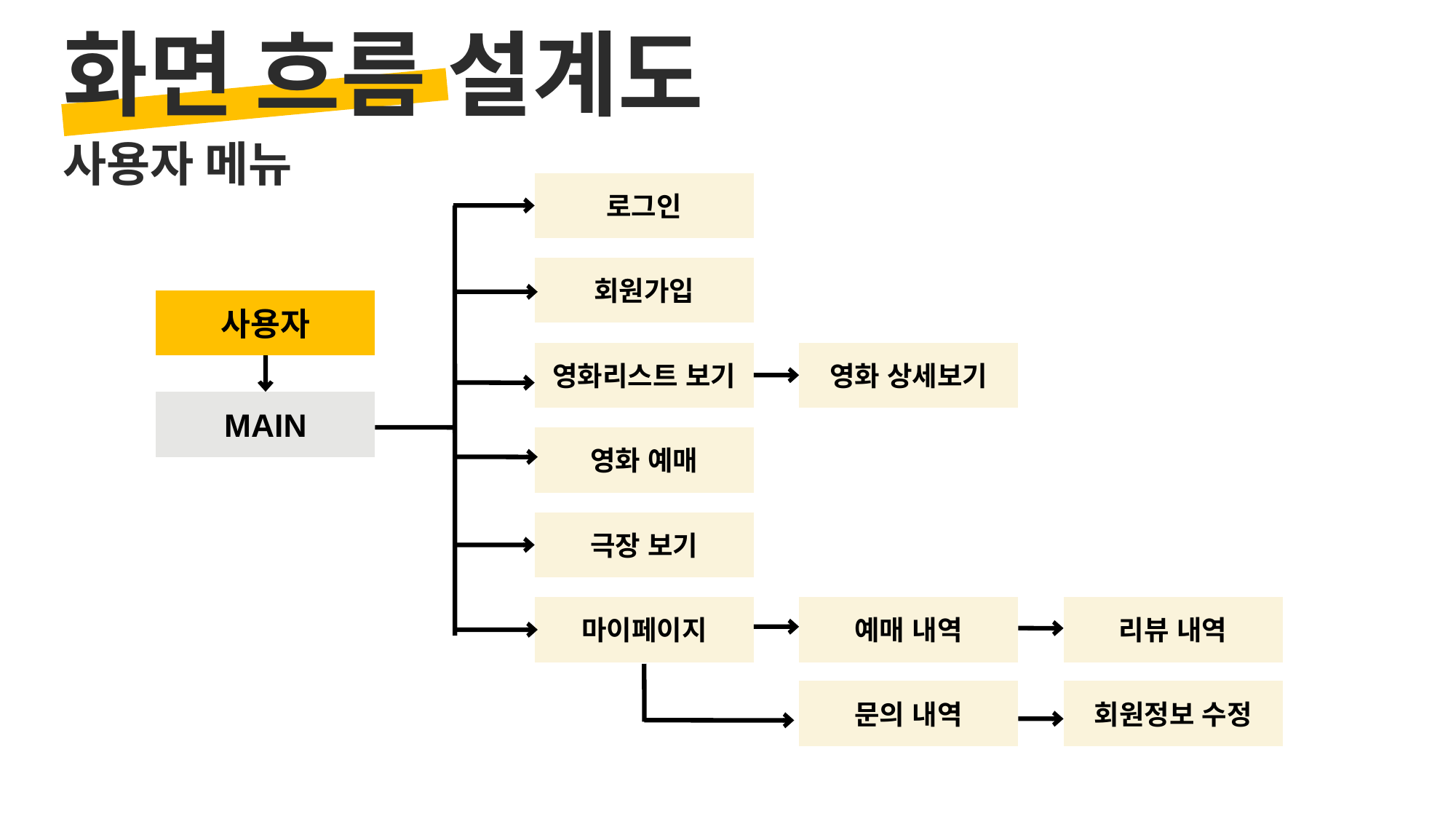

화면 흐름 설계도
사용자 메뉴

로그인

회원가입
사용자

영화리스트 보기
영화 상세보기

MAIN

영화 예매

극장 보기

마이페이지
예매 내역
리뷰 내역

문의 내역
회원정보 수정